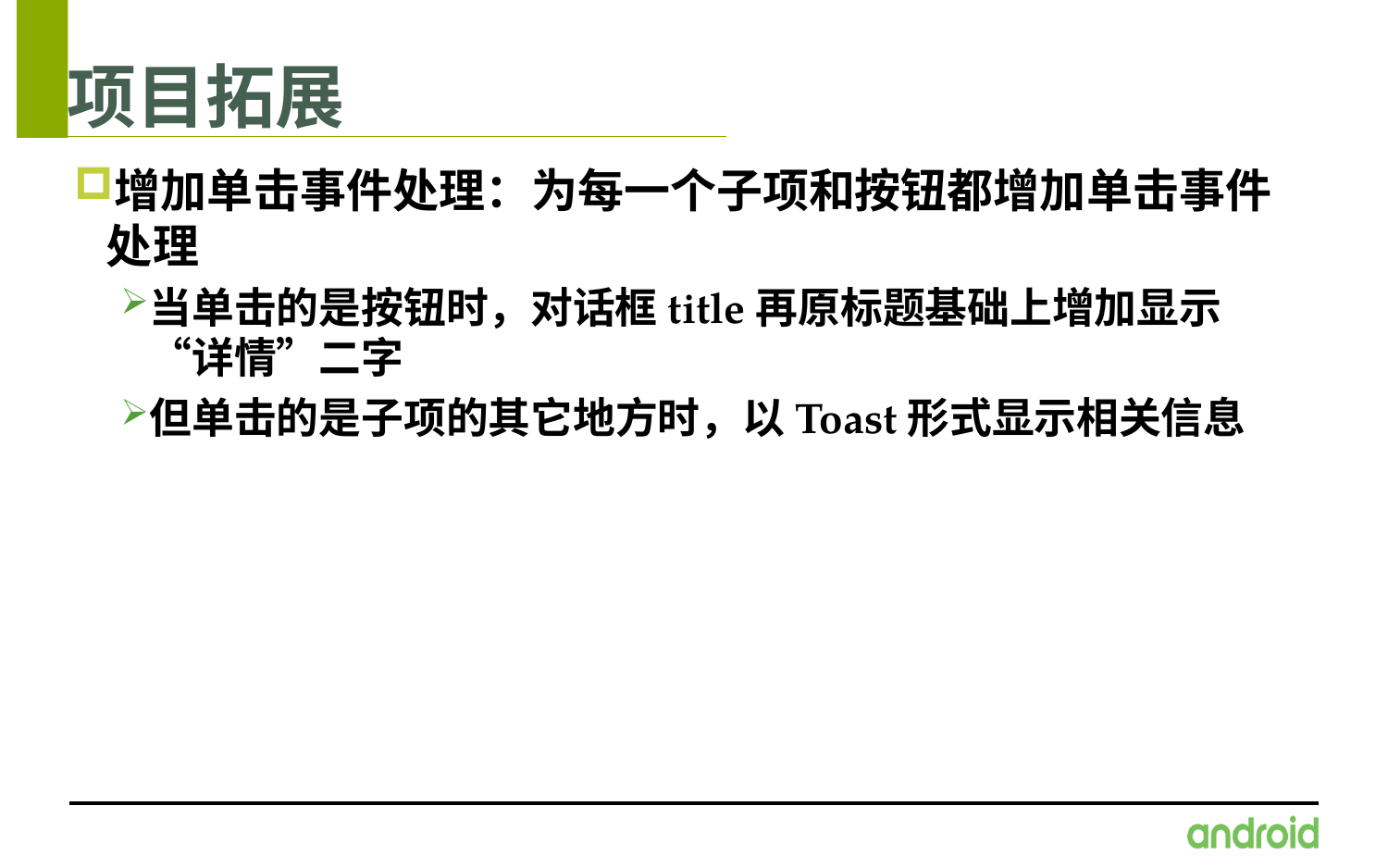

# 项目拓展
增加单击事件处理：为每一个子项和按钮都增加单击事件处理
当单击的是按钮时，对话框title再原标题基础上增加显示“详情”二字
但单击的是子项的其它地方时，以Toast形式显示相关信息